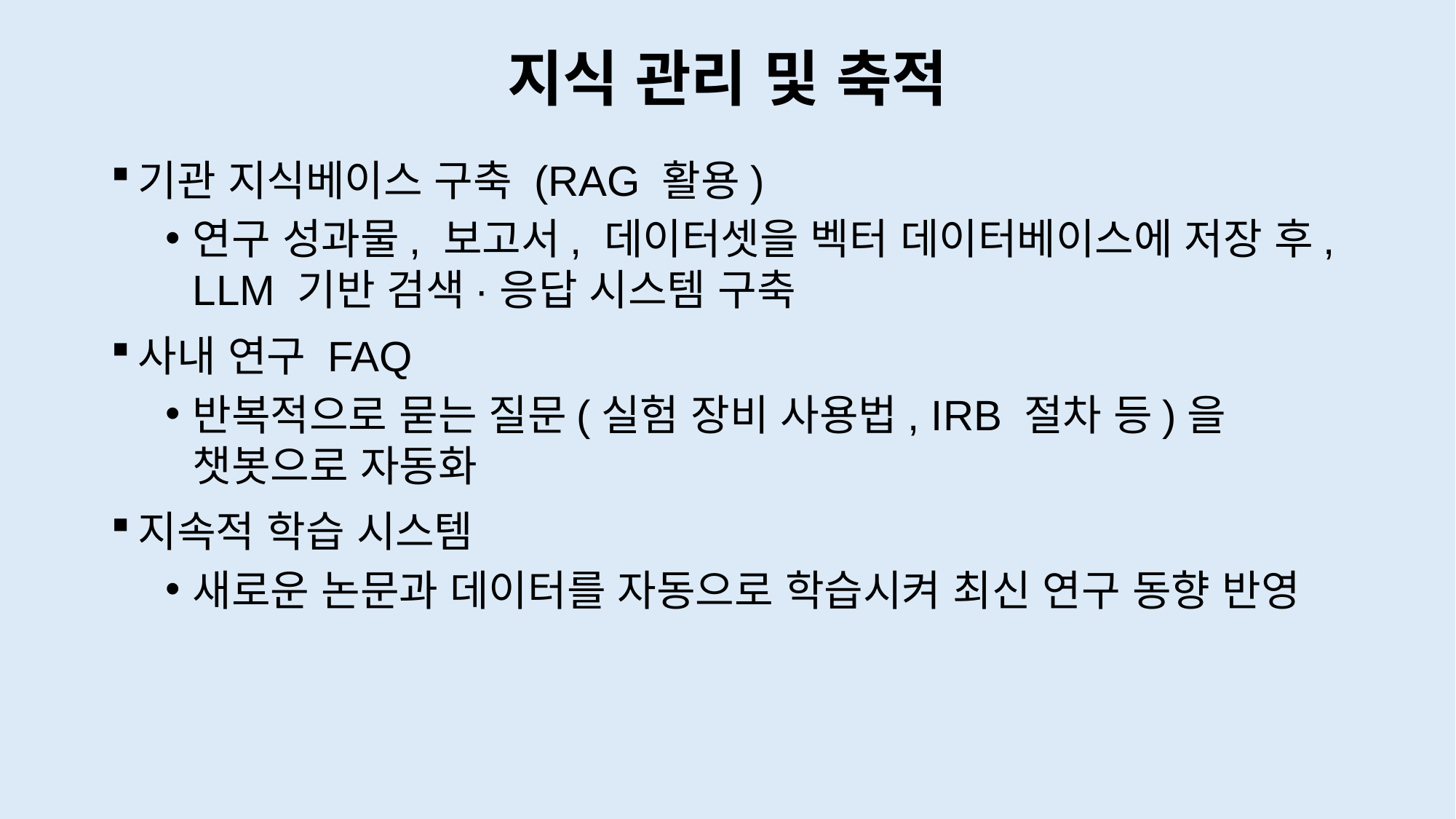

# 지식 관리 및 축적
기관 지식베이스 구축 (RAG 활용)
연구 성과물, 보고서, 데이터셋을 벡터 데이터베이스에 저장 후, LLM 기반 검색·응답 시스템 구축
사내 연구 FAQ
반복적으로 묻는 질문(실험 장비 사용법, IRB 절차 등)을 챗봇으로 자동화
지속적 학습 시스템
새로운 논문과 데이터를 자동으로 학습시켜 최신 연구 동향 반영